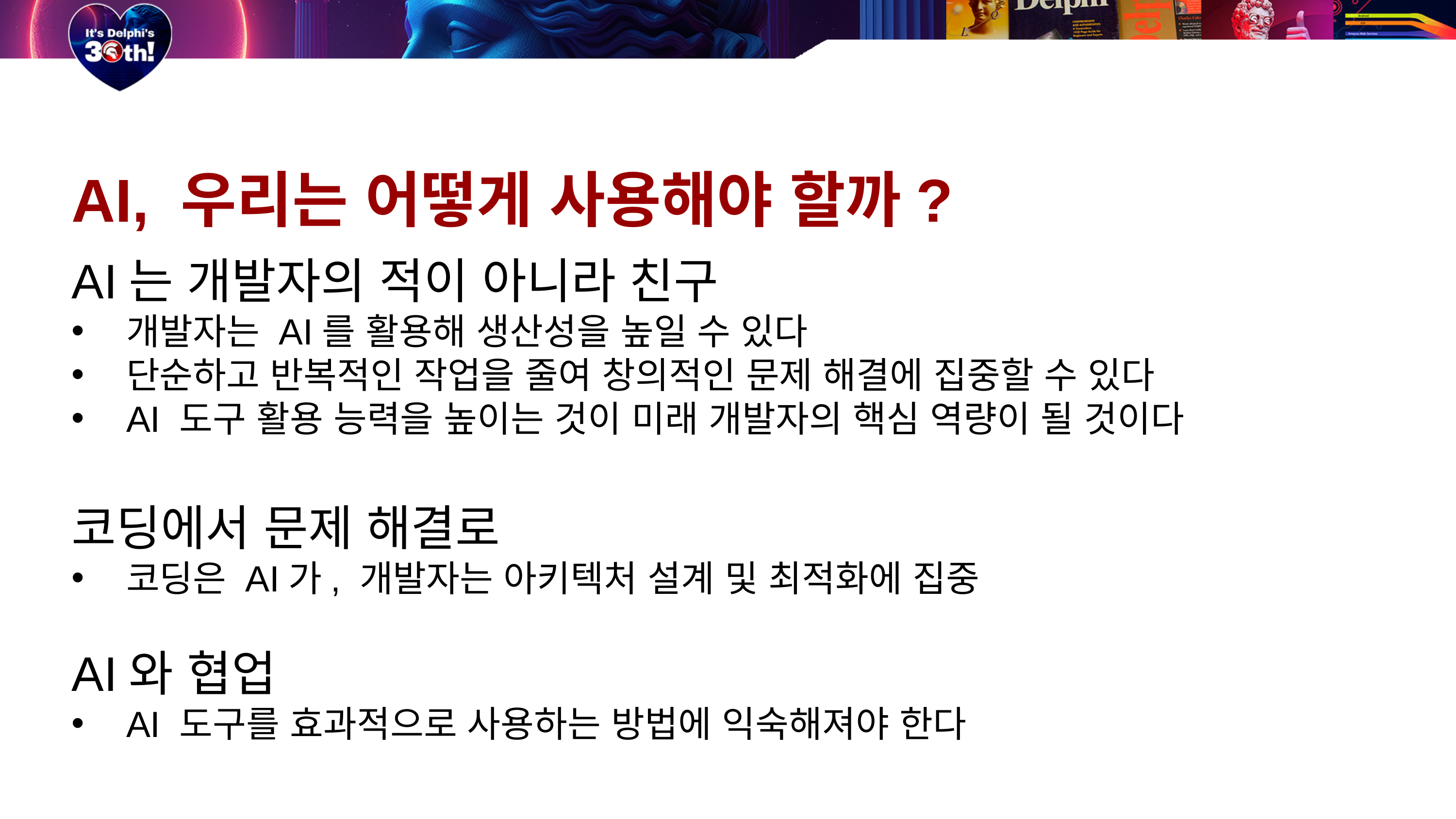

AI, 우리는 어떻게 사용해야 할까?
AI는 개발자의 적이 아니라 친구
개발자는 AI를 활용해 생산성을 높일 수 있다
단순하고 반복적인 작업을 줄여 창의적인 문제 해결에 집중할 수 있다
AI 도구 활용 능력을 높이는 것이 미래 개발자의 핵심 역량이 될 것이다

코딩에서 문제 해결로
코딩은 AI가, 개발자는 아키텍처 설계 및 최적화에 집중

AI와 협업
AI 도구를 효과적으로 사용하는 방법에 익숙해져야 한다